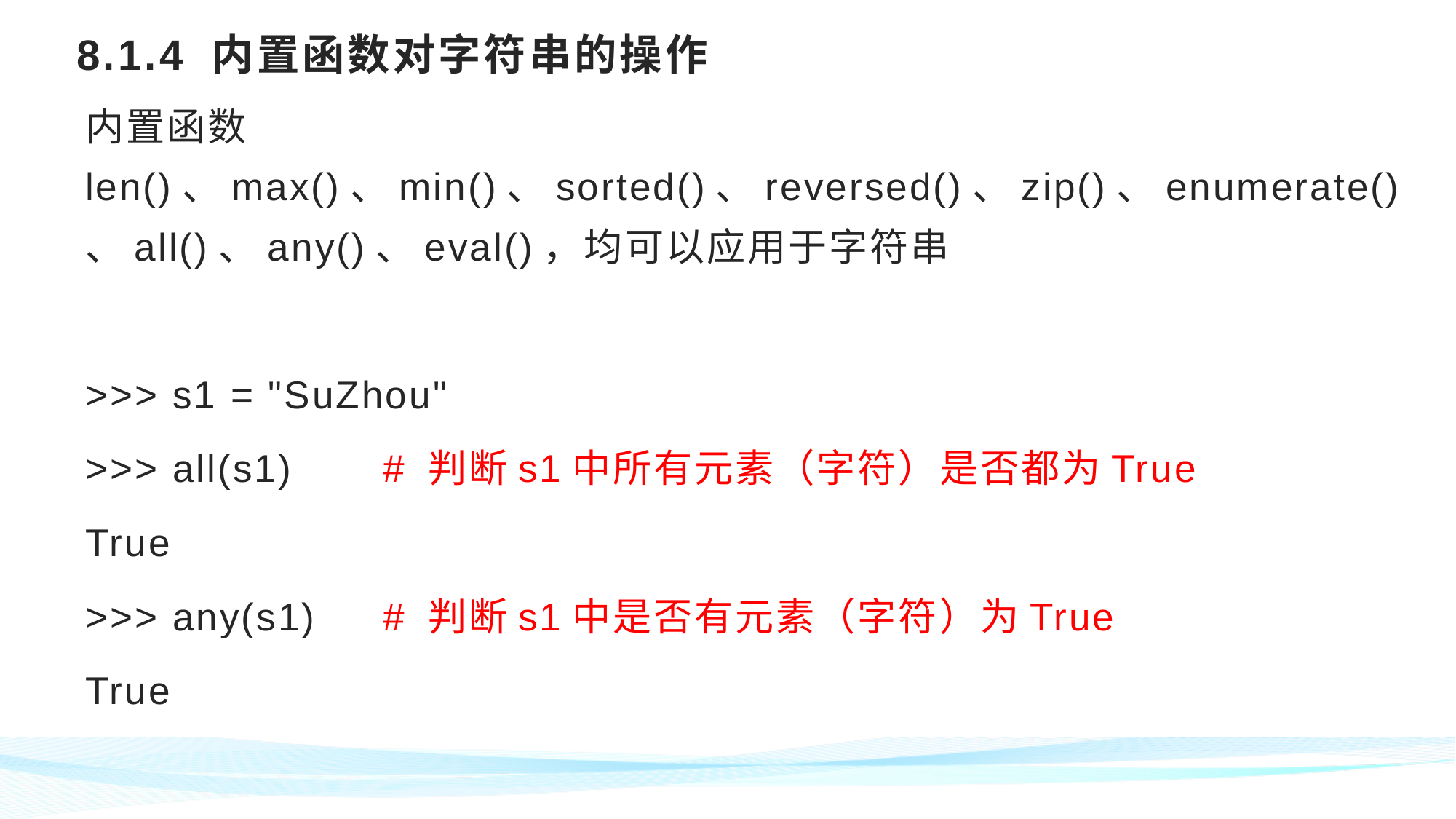

# 8.1.4 内置函数对字符串的操作
内置函数len()、max()、min()、sorted()、reversed()、zip()、enumerate()、all()、any()、eval()，均可以应用于字符串

>>> s1 = "SuZhou"
>>> all(s1)			# 判断s1中所有元素（字符）是否都为True
True
>>> any(s1)		# 判断s1中是否有元素（字符）为True
True